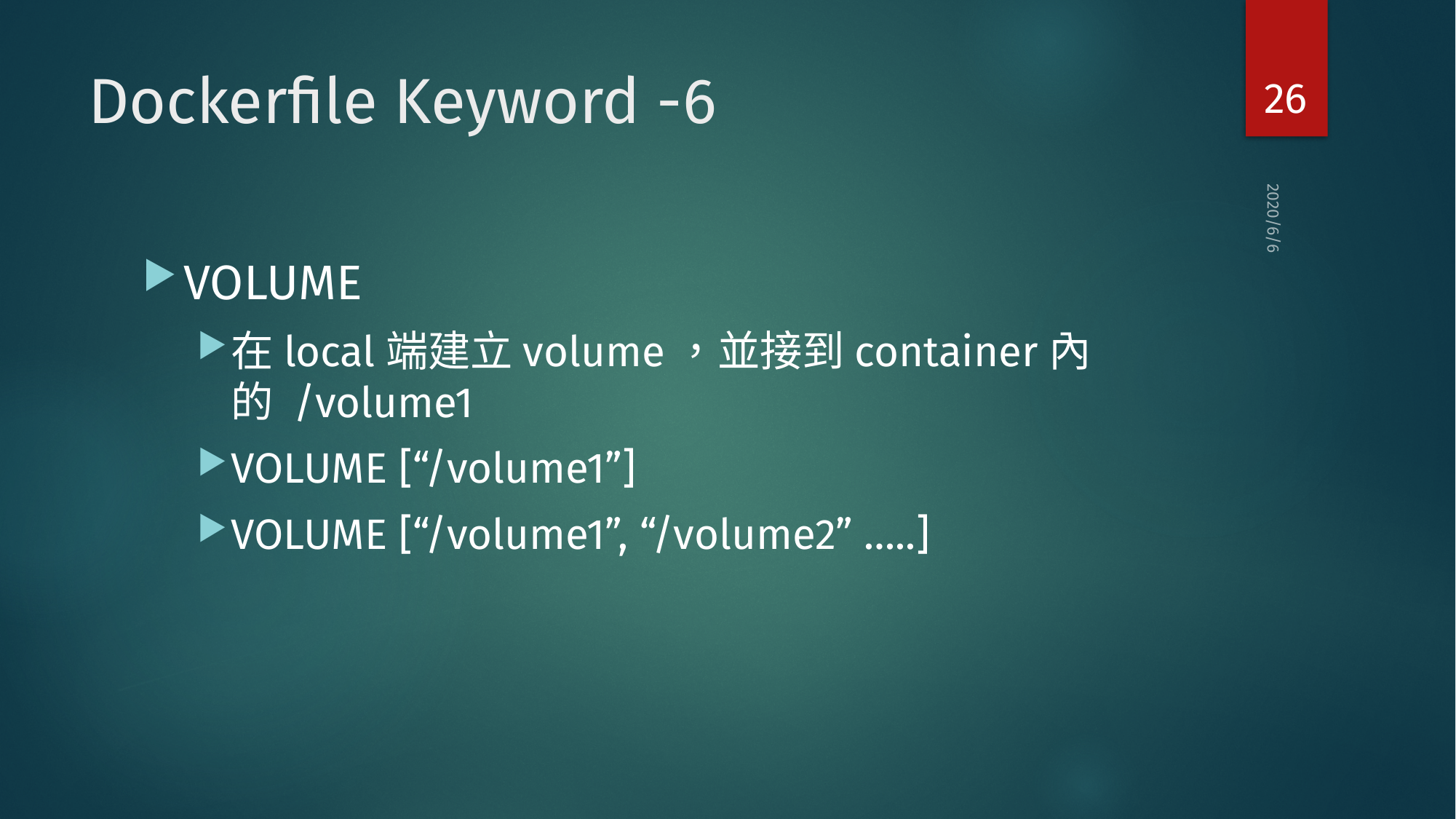

26
# Dockerfile Keyword -6
2020/6/6
VOLUME
在local端建立volume，並接到container內的 /volume1
VOLUME [“/volume1”]
VOLUME [“/volume1”, “/volume2” …..]